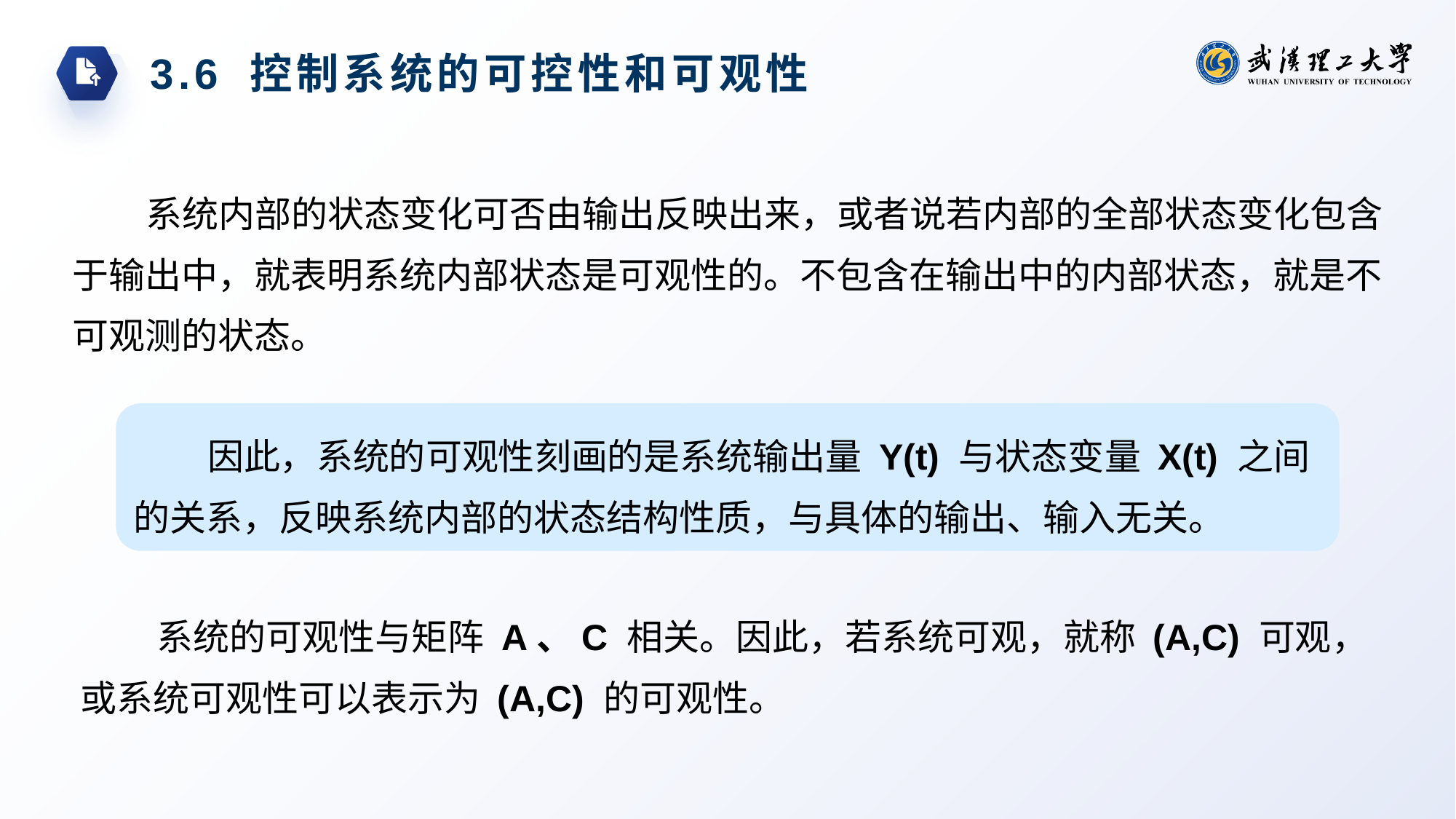

3.6 控制系统的可控性和可观性
系统内部的状态变化可否由输出反映出来，或者说若内部的全部状态变化包含于输出中，就表明系统内部状态是可观性的。不包含在输出中的内部状态，就是不可观测的状态。
因此，系统的可观性刻画的是系统输出量 Y(t) 与状态变量 X(t) 之间的关系，反映系统内部的状态结构性质，与具体的输出、输入无关。
系统的可观性与矩阵 A、C 相关。因此，若系统可观，就称 (A,C) 可观，或系统可观性可以表示为 (A,C) 的可观性。